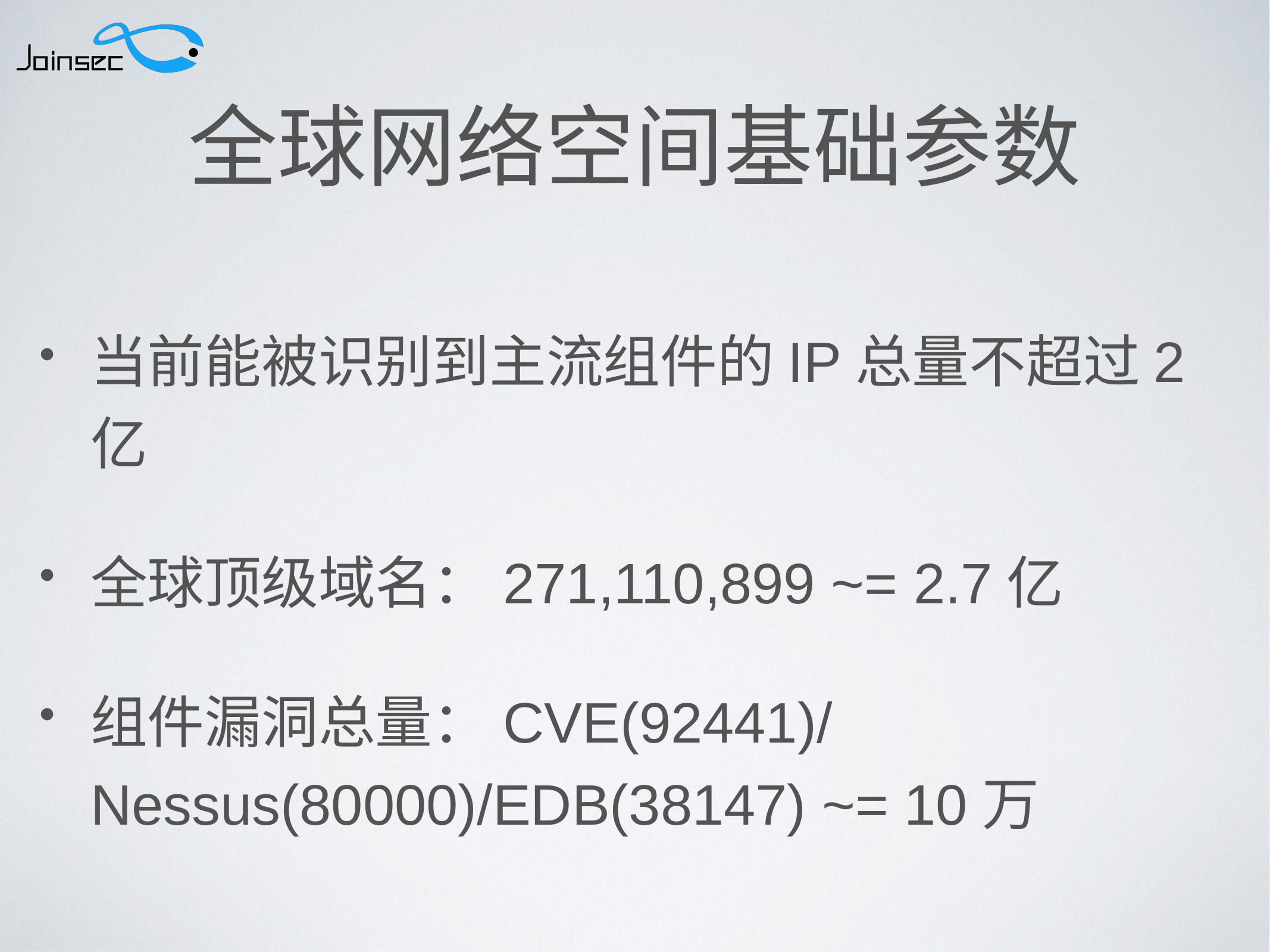

# 全球网络空间基础参数
当前能被识别到主流组件的IP总量不超过2亿
全球顶级域名：271,110,899 ~= 2.7亿
组件漏洞总量：CVE(92441)/Nessus(80000)/EDB(38147) ~= 10万